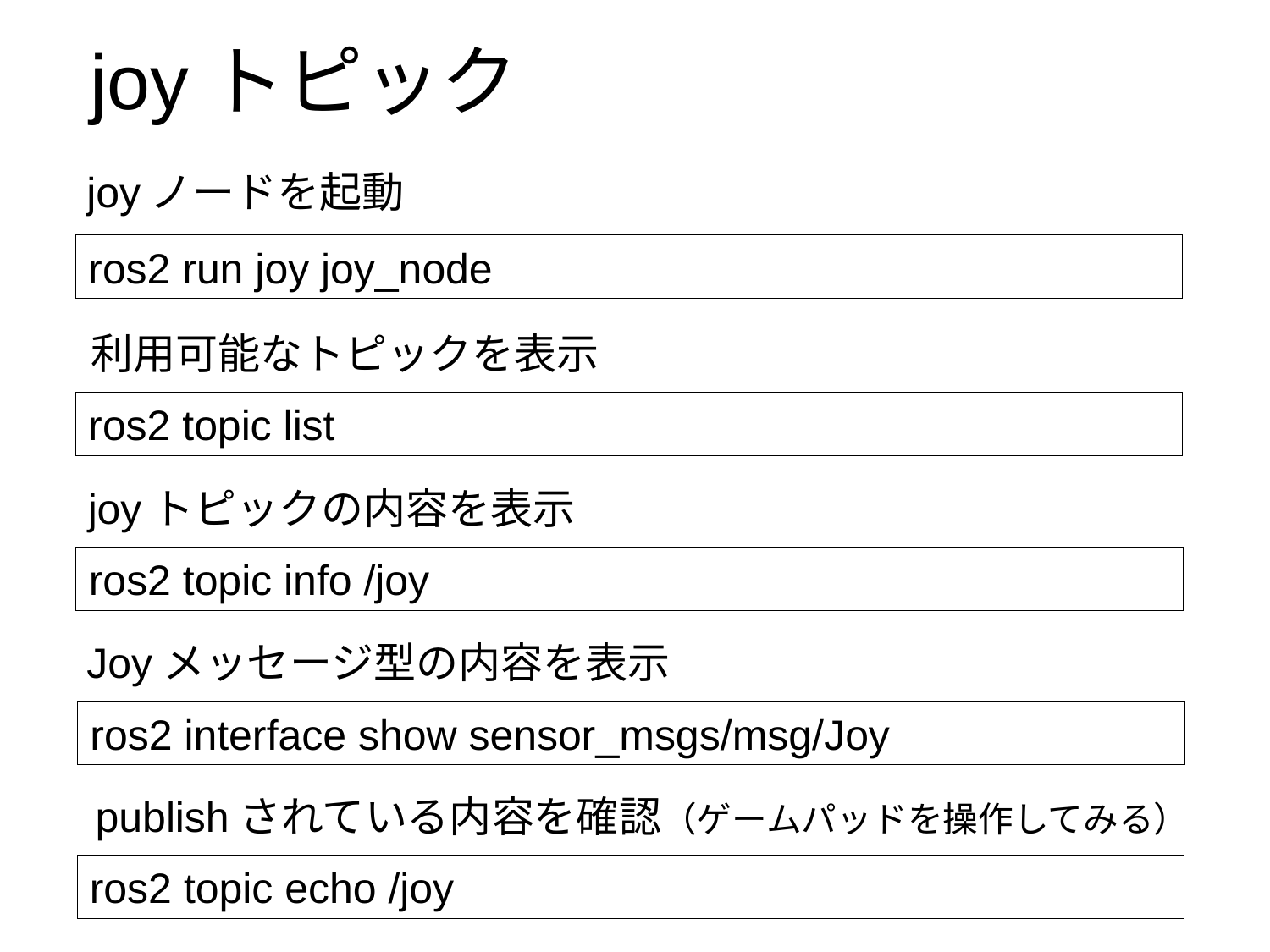

# joyトピック
joyノードを起動
ros2 run joy joy_node
利用可能なトピックを表示
ros2 topic list
joyトピックの内容を表示
ros2 topic info /joy
Joyメッセージ型の内容を表示
ros2 interface show sensor_msgs/msg/Joy
publishされている内容を確認（ゲームパッドを操作してみる）
ros2 topic echo /joy